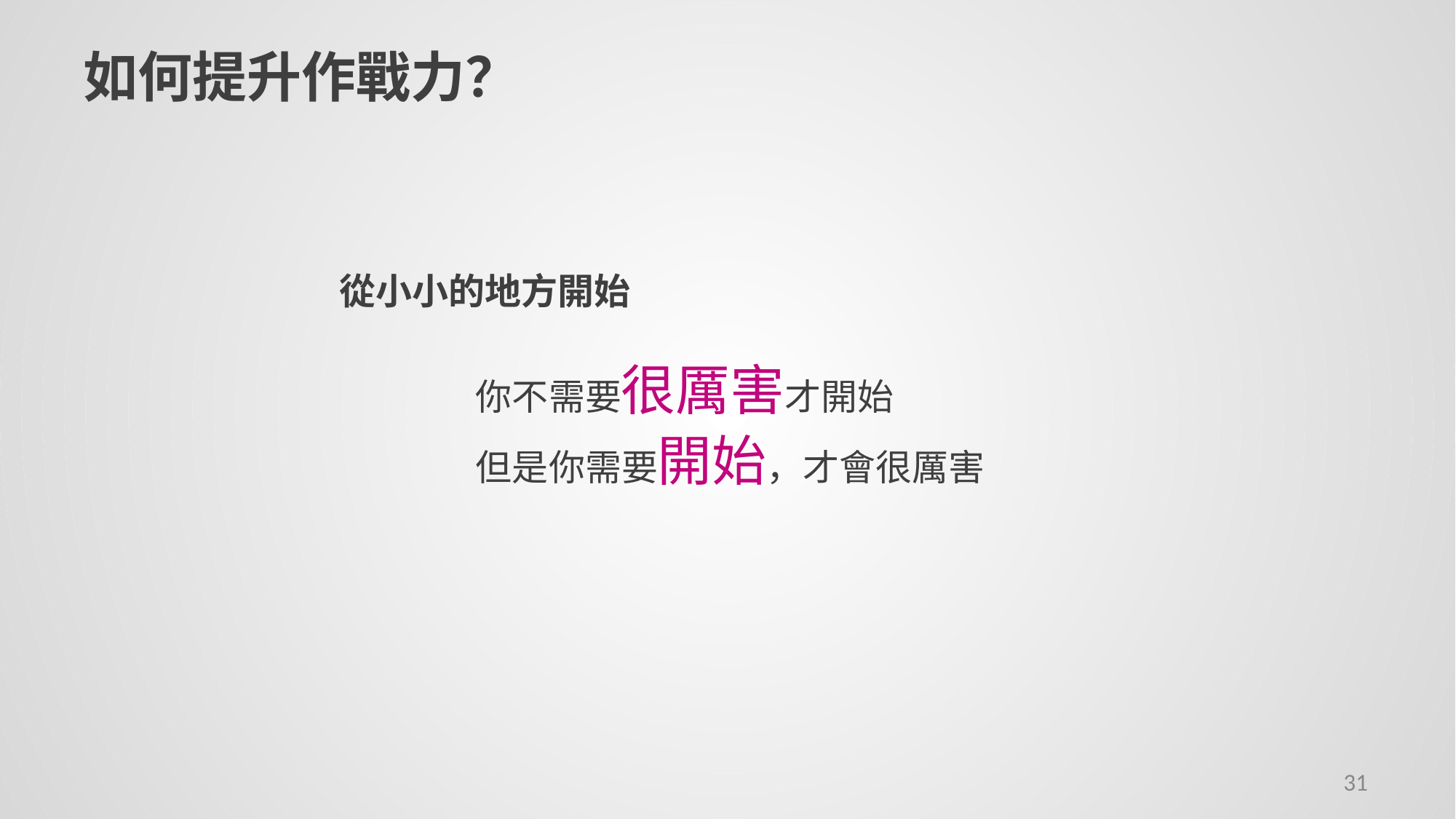

# 如何提升作戰力？
從小小的地方開始

		你不需要很厲害才開始
		但是你需要開始，才會很厲害

31